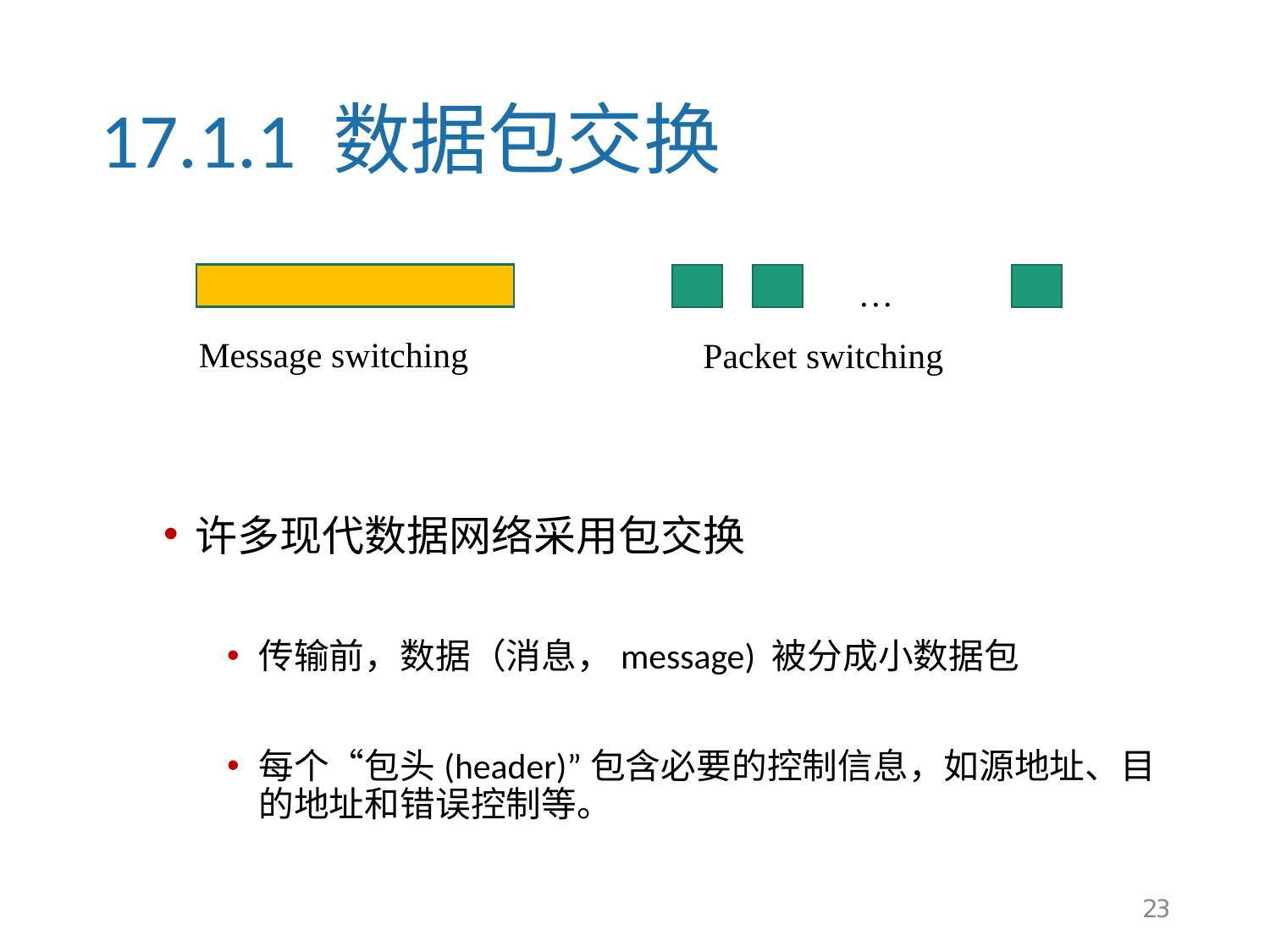

# 17.1.1 数据包交换

许多现代数据网络采用包交换

传输前，数据（消息，message) 被分成小数据包

每个“包头(header)”包含必要的控制信息，如源地址、目的地址和错误控制等。

…

Message switching
Packet switching
23